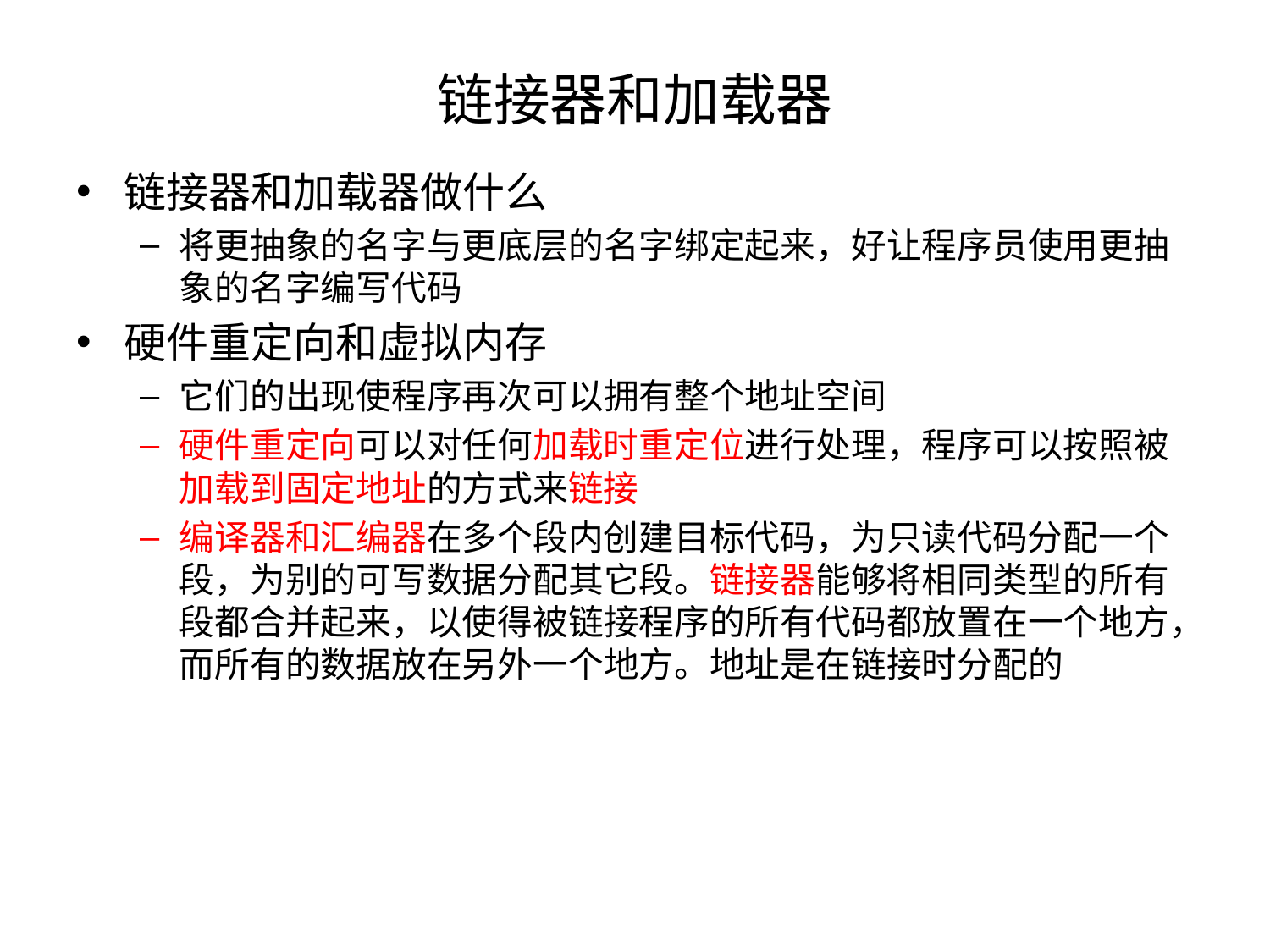

# 链接器和加载器
链接器和加载器做什么
将更抽象的名字与更底层的名字绑定起来，好让程序员使用更抽象的名字编写代码
硬件重定向和虚拟内存
它们的出现使程序再次可以拥有整个地址空间
硬件重定向可以对任何加载时重定位进行处理，程序可以按照被加载到固定地址的方式来链接
编译器和汇编器在多个段内创建目标代码，为只读代码分配一个段，为别的可写数据分配其它段。链接器能够将相同类型的所有段都合并起来，以使得被链接程序的所有代码都放置在一个地方，而所有的数据放在另外一个地方。地址是在链接时分配的